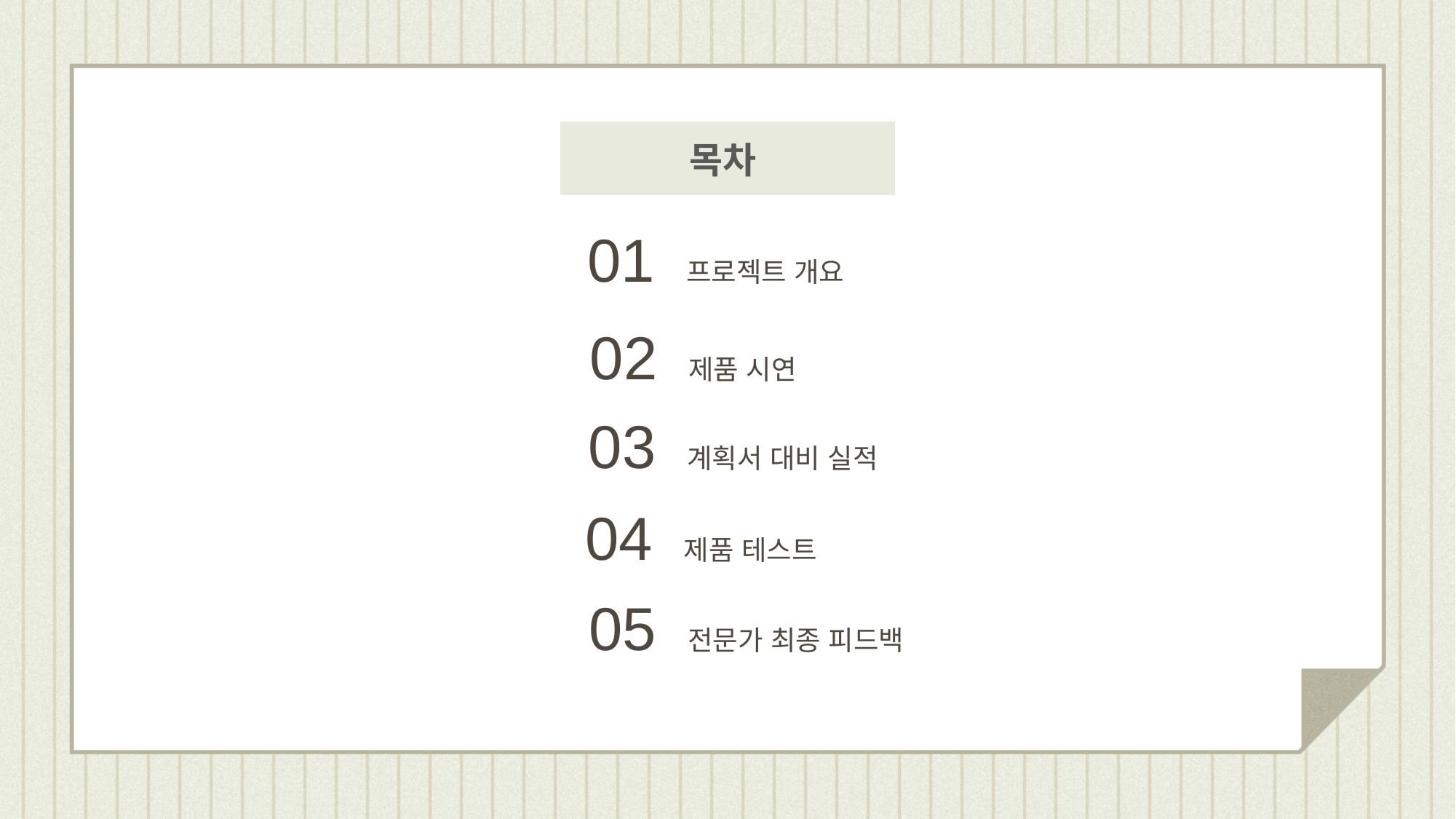

목차
01 프로젝트 개요

02 제품 시연
03 계획서 대비 실적
04 제품 테스트
05 전문가 최종 피드백